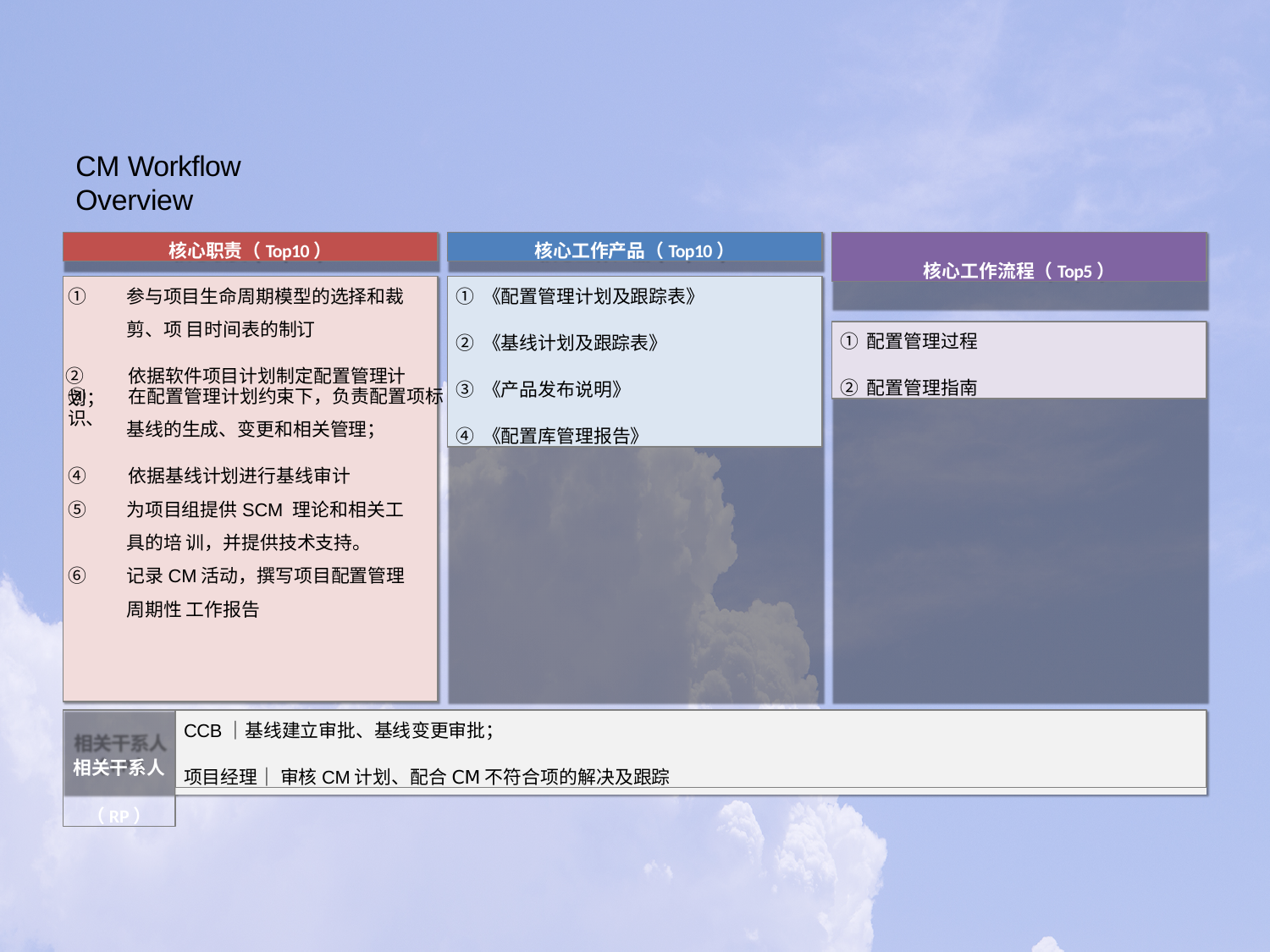

# CM Workflow Overview

核心职责（Top10）
核心工作产品（Top10）

核心工作流程（Top5）

①	参与项目生命周期模型的选择和裁剪、项 目时间表的制订
②	依据软件项目计划制定配置管理计划；

① 《配置管理计划及跟踪表》
② 《基线计划及跟踪表》
③ 《产品发布说明》
④ 《配置库管理报告》

① 配置管理过程
② 配置管理指南

③	在配置管理计划约束下，负责配置项标识、
基线的生成、变更和相关管理；
④	依据基线计划进行基线审计
⑤	为项目组提供SCM 理论和相关工具的培 训，并提供技术支持。
⑥	记录CM活动，撰写项目配置管理周期性 工作报告

相关干系人
（RP）

CCB｜基线建立审批、基线变更审批；
项目经理｜ 审核CM计划、配合CM不符合项的解决及跟踪

33